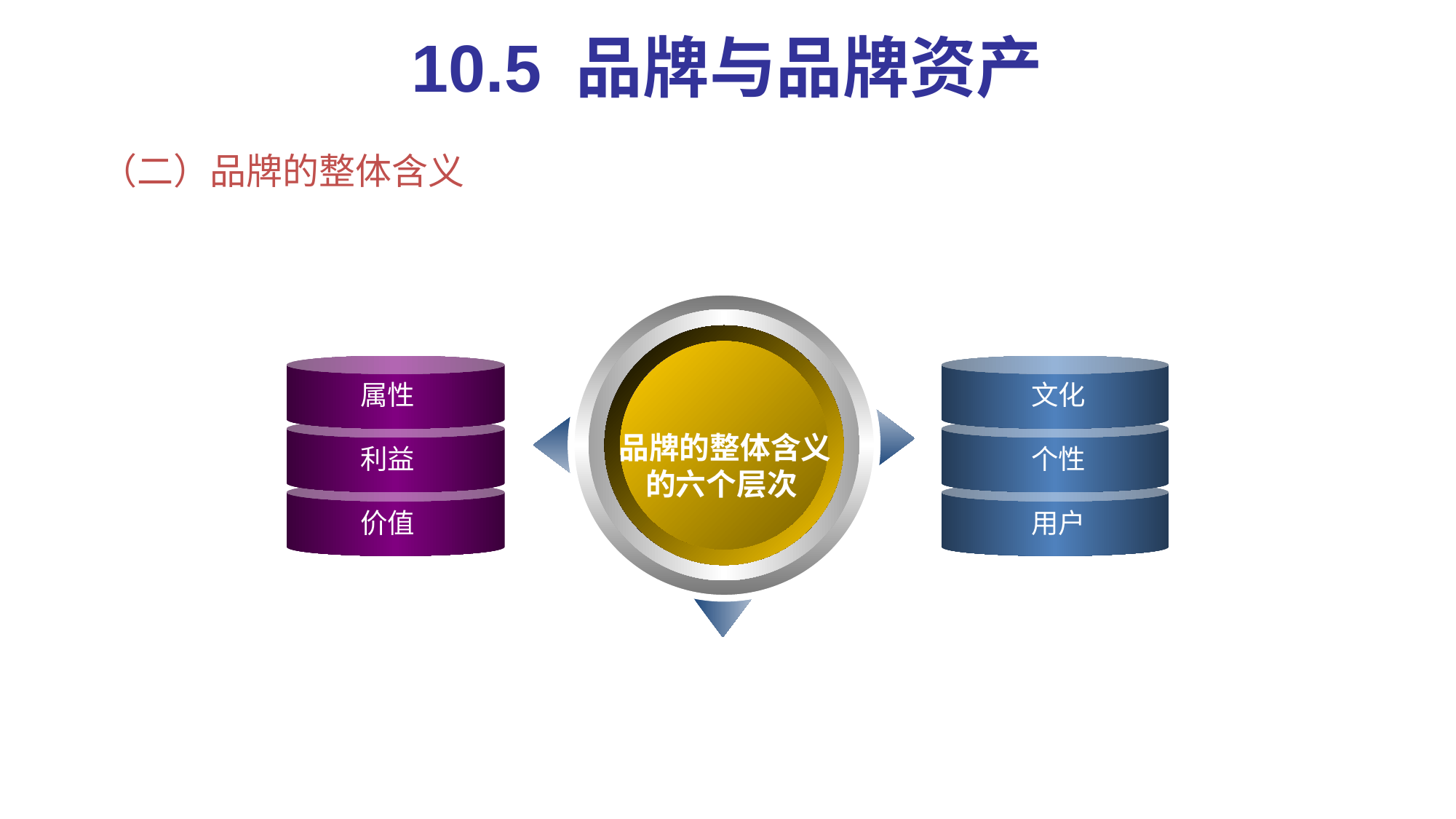

# 10.5 品牌与品牌资产
 （二）品牌的整体含义

属性
文化

品牌的整体含义
的六个层次
利益
个性

价值
用户